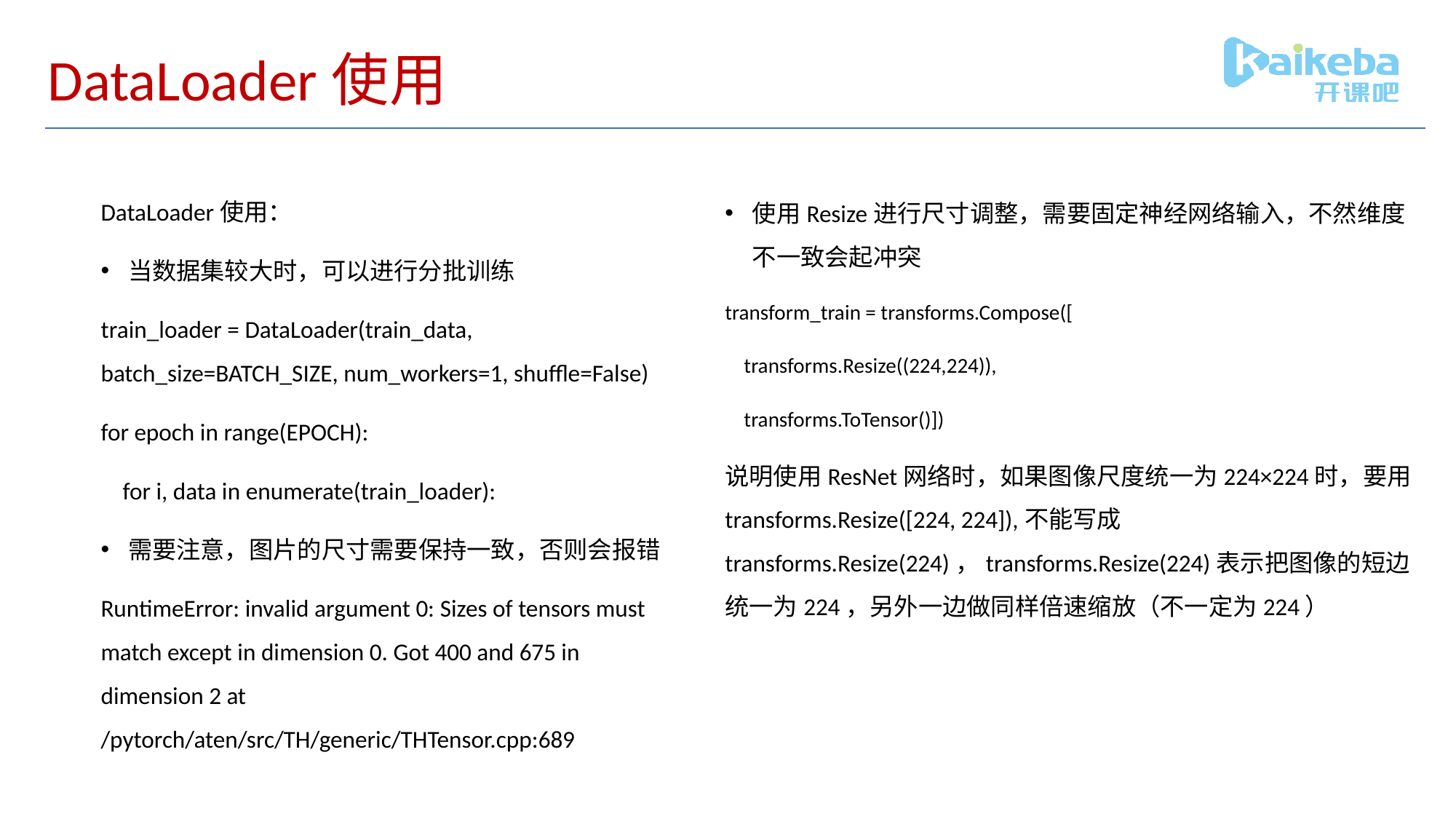

# DataLoader使用
DataLoader使用：
当数据集较大时，可以进行分批训练
train_loader = DataLoader(train_data, batch_size=BATCH_SIZE, num_workers=1, shuffle=False)
for epoch in range(EPOCH):
    for i, data in enumerate(train_loader):
需要注意，图片的尺寸需要保持一致，否则会报错
RuntimeError: invalid argument 0: Sizes of tensors must match except in dimension 0. Got 400 and 675 in dimension 2 at /pytorch/aten/src/TH/generic/THTensor.cpp:689
使用Resize进行尺寸调整，需要固定神经网络输入，不然维度不一致会起冲突
transform_train = transforms.Compose([
    transforms.Resize((224,224)),
    transforms.ToTensor()])
说明使用ResNet网络时，如果图像尺度统一为224×224时，要用transforms.Resize([224, 224]),不能写成transforms.Resize(224)，transforms.Resize(224)表示把图像的短边统一为224，另外一边做同样倍速缩放（不一定为224）